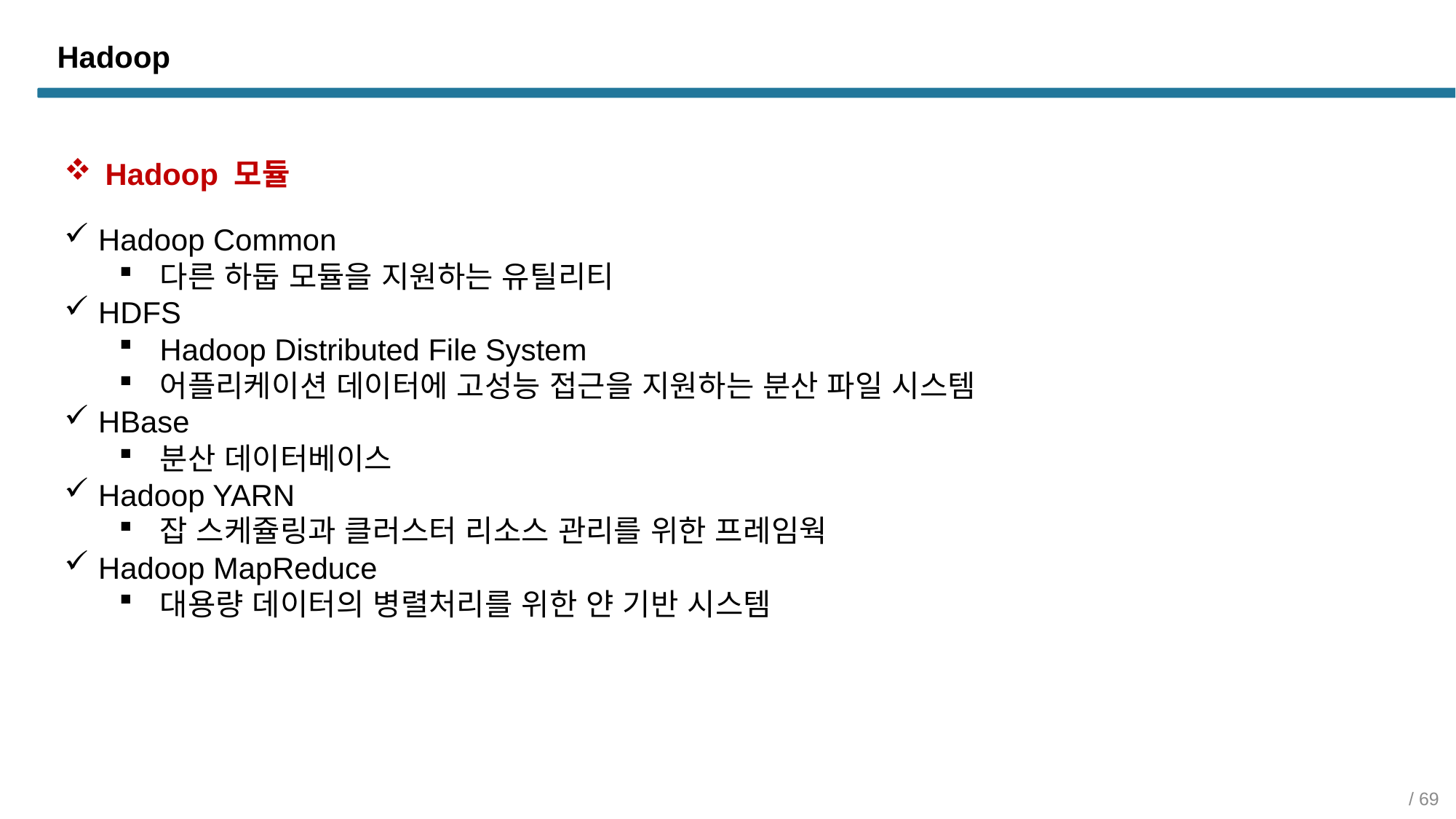

# Hadoop
Hadoop 모듈
Hadoop Common
다른 하둡 모듈을 지원하는 유틸리티
HDFS
Hadoop Distributed File System
어플리케이션 데이터에 고성능 접근을 지원하는 분산 파일 시스템
HBase
분산 데이터베이스
Hadoop YARN
잡 스케쥴링과 클러스터 리소스 관리를 위한 프레임웍
Hadoop MapReduce
대용량 데이터의 병렬처리를 위한 얀 기반 시스템
/ 69